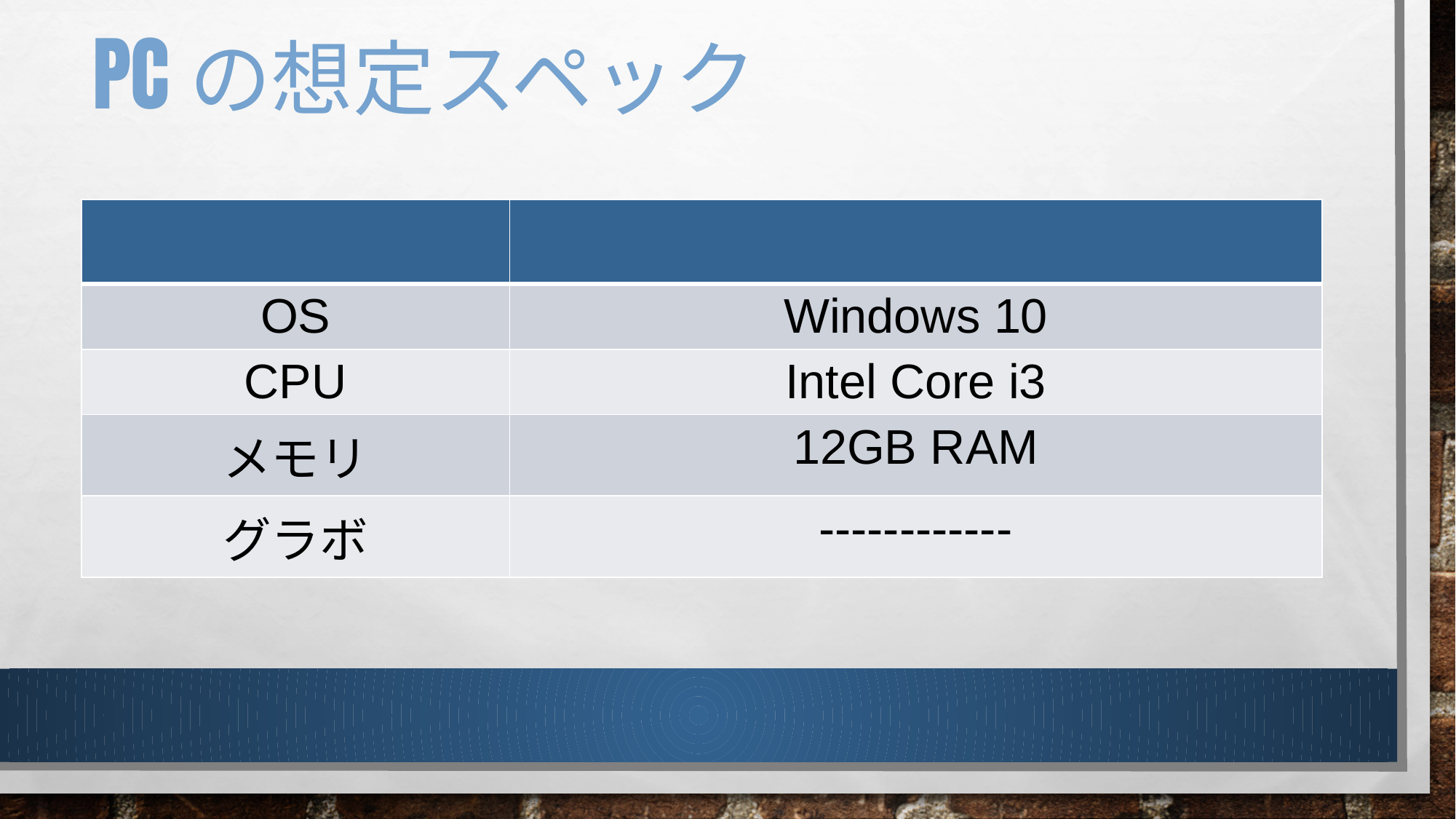

# PCの想定スペック
|  |  |
| --- | --- |
| OS | Windows 10 |
| CPU | Intel Core i3 |
| メモリ | 12GB RAM |
| グラボ | ------------ |